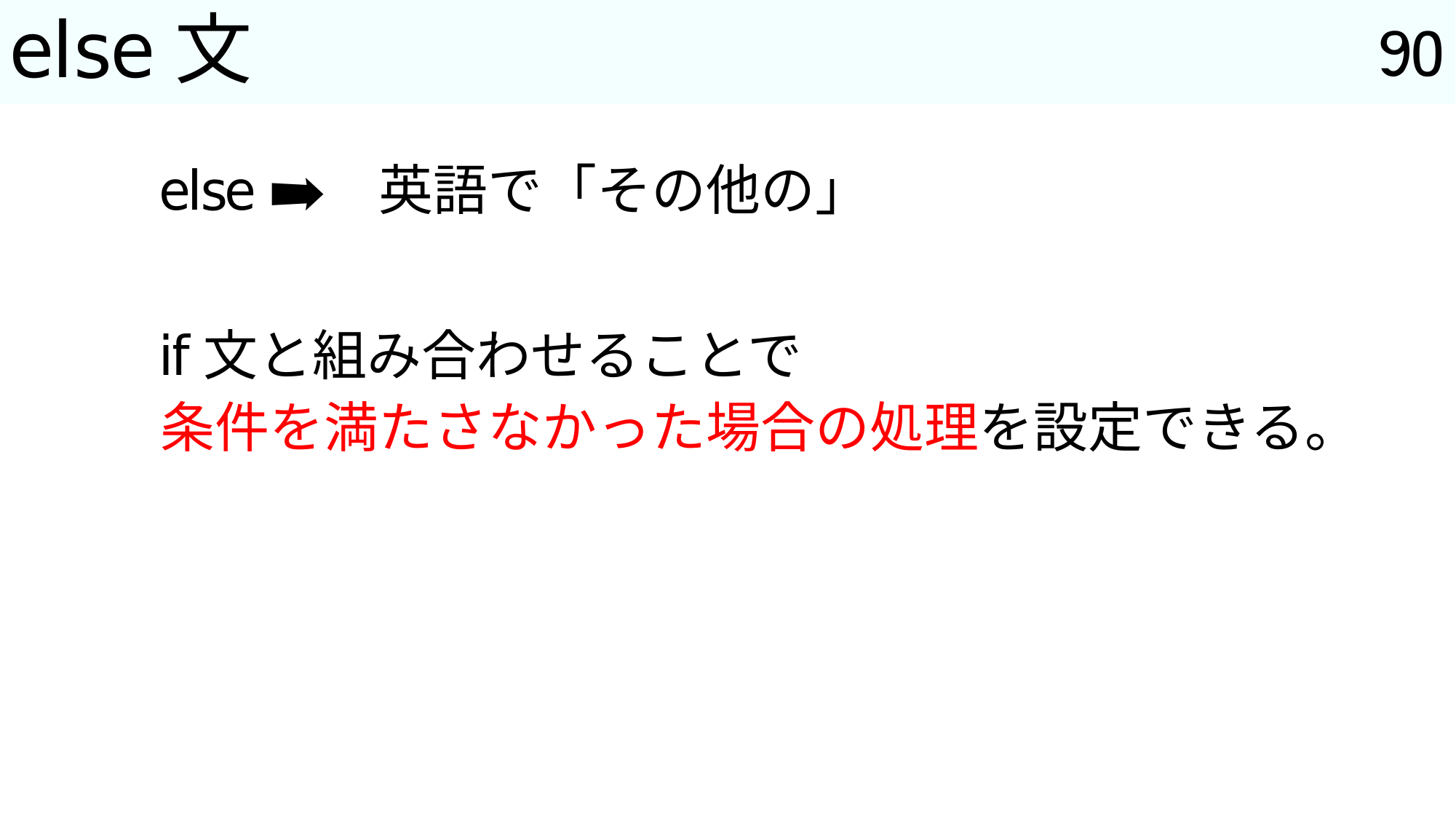

90
# else文
else	➡	英語で「その他の」

if文と組み合わせることで
条件を満たさなかった場合の処理を設定できる。